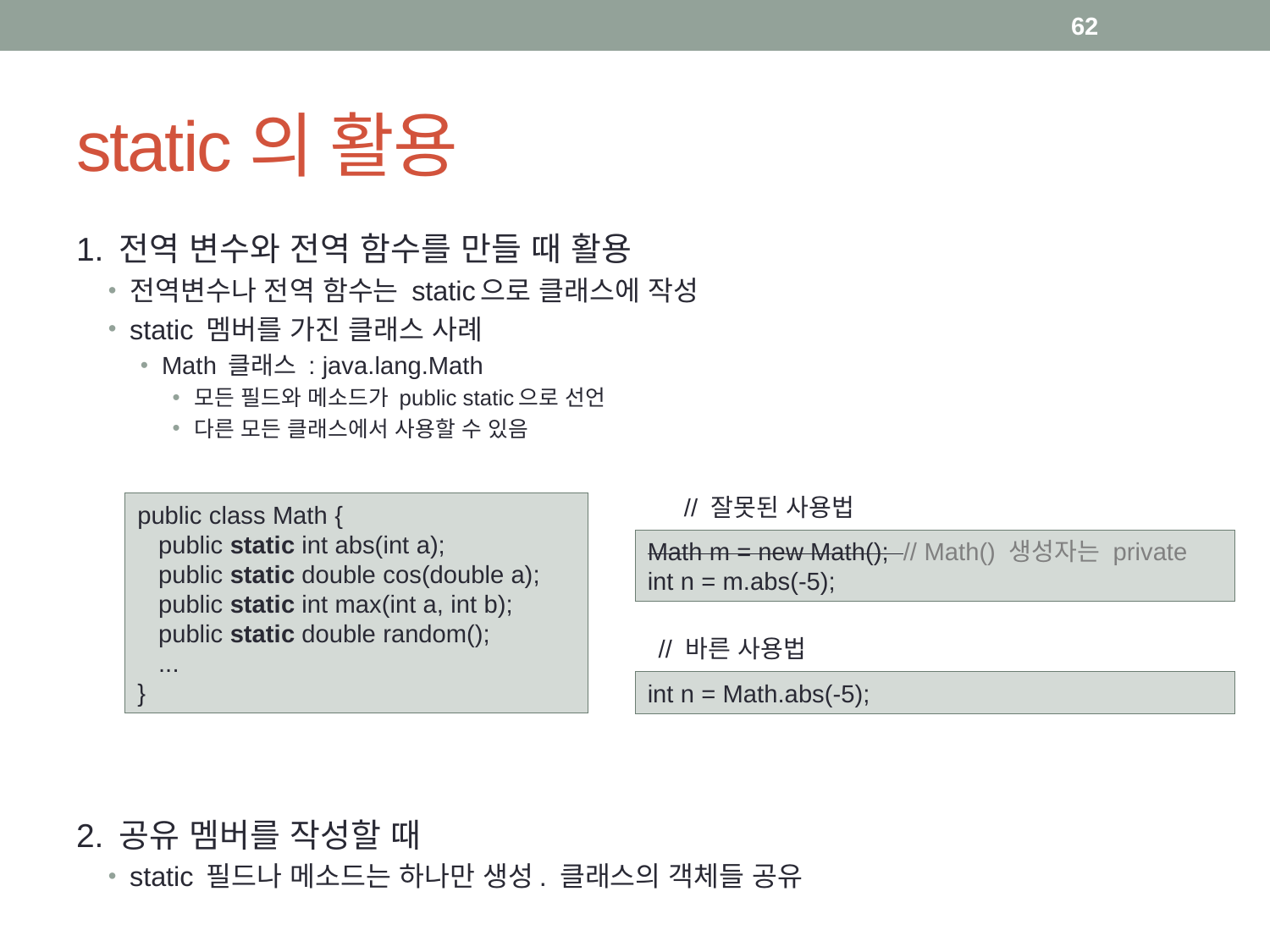

62
# static의 활용
1. 전역 변수와 전역 함수를 만들 때 활용
전역변수나 전역 함수는 static으로 클래스에 작성
static 멤버를 가진 클래스 사례
Math 클래스 : java.lang.Math
모든 필드와 메소드가 public static으로 선언
다른 모든 클래스에서 사용할 수 있음

2. 공유 멤버를 작성할 때
static 필드나 메소드는 하나만 생성. 클래스의 객체들 공유

// 잘못된 사용법
public class Math {
   public static int abs(int a);
   public static double cos(double a);
   public static int max(int a, int b);
   public static double random();
   ...
}
Math m = new Math();  // Math() 생성자는 private
int n = m.abs(-5);
// 바른 사용법
int n = Math.abs(-5);